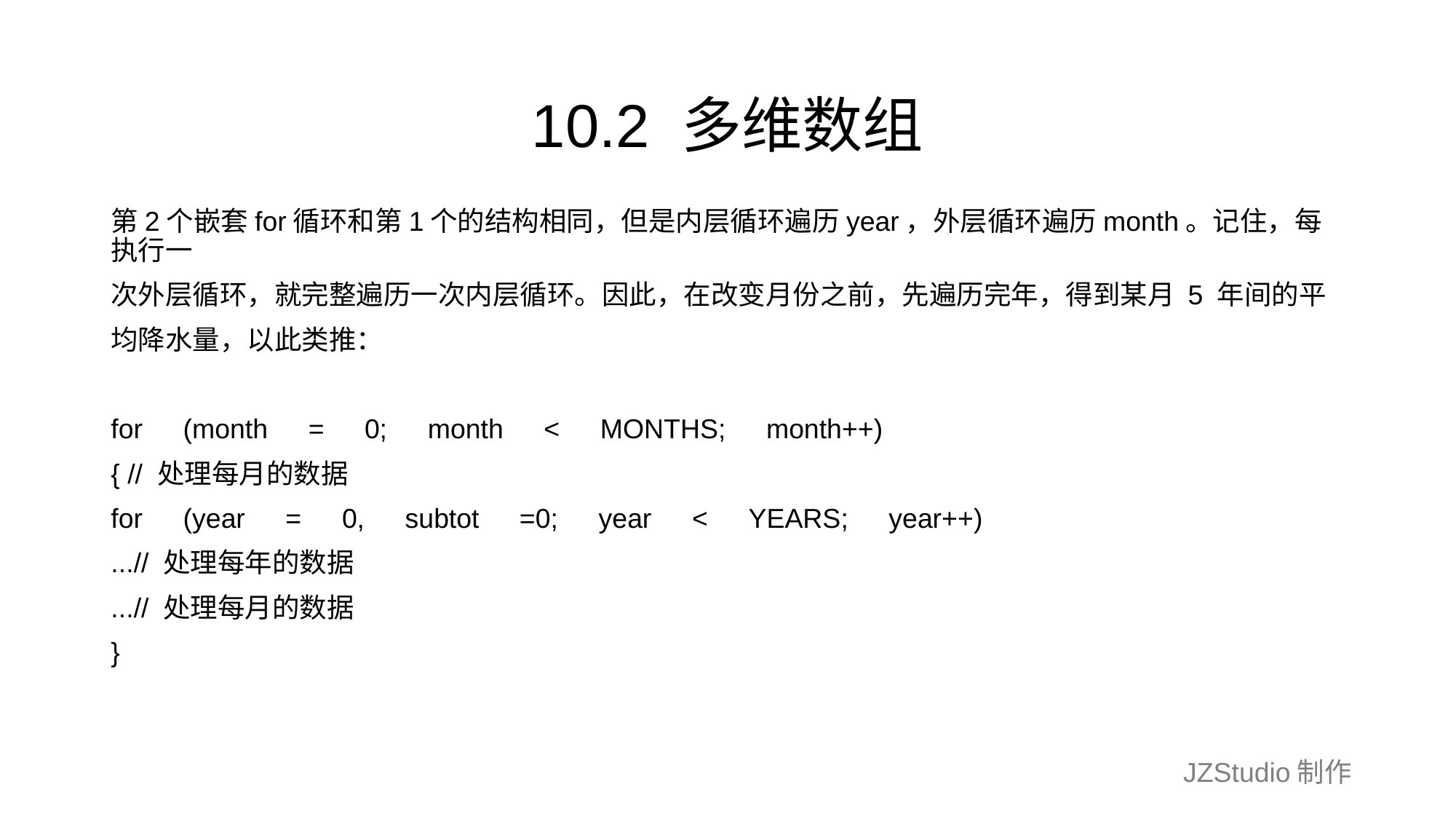

# 10.2 多维数组
第2个嵌套for循环和第1个的结构相同，但是内层循环遍历year，外层循环遍历month。记住，每执行一
次外层循环，就完整遍历一次内层循环。因此，在改变月份之前，先遍历完年，得到某月 5 年间的平
均降水量，以此类推：

for　(month　=　0;　month　<　MONTHS;　month++)
{ // 处理每月的数据
for　(year　=　0,　subtot　=0;　year　<　YEARS;　year++)
...// 处理每年的数据
...// 处理每月的数据
}